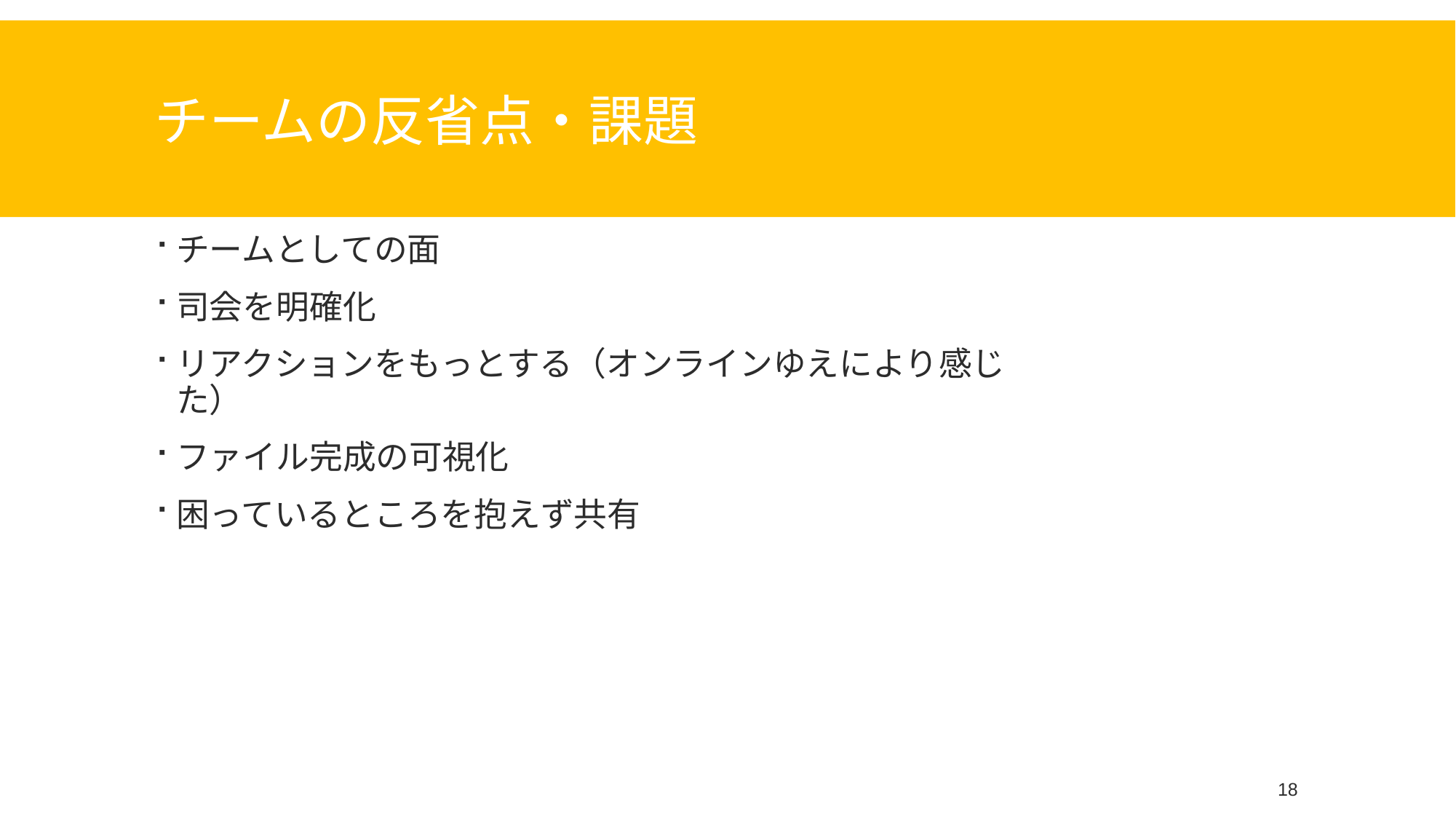

# チームの反省点・課題
チームとしての面
司会を明確化
リアクションをもっとする（オンラインゆえにより感じた）
ファイル完成の可視化
困っているところを抱えず共有

18